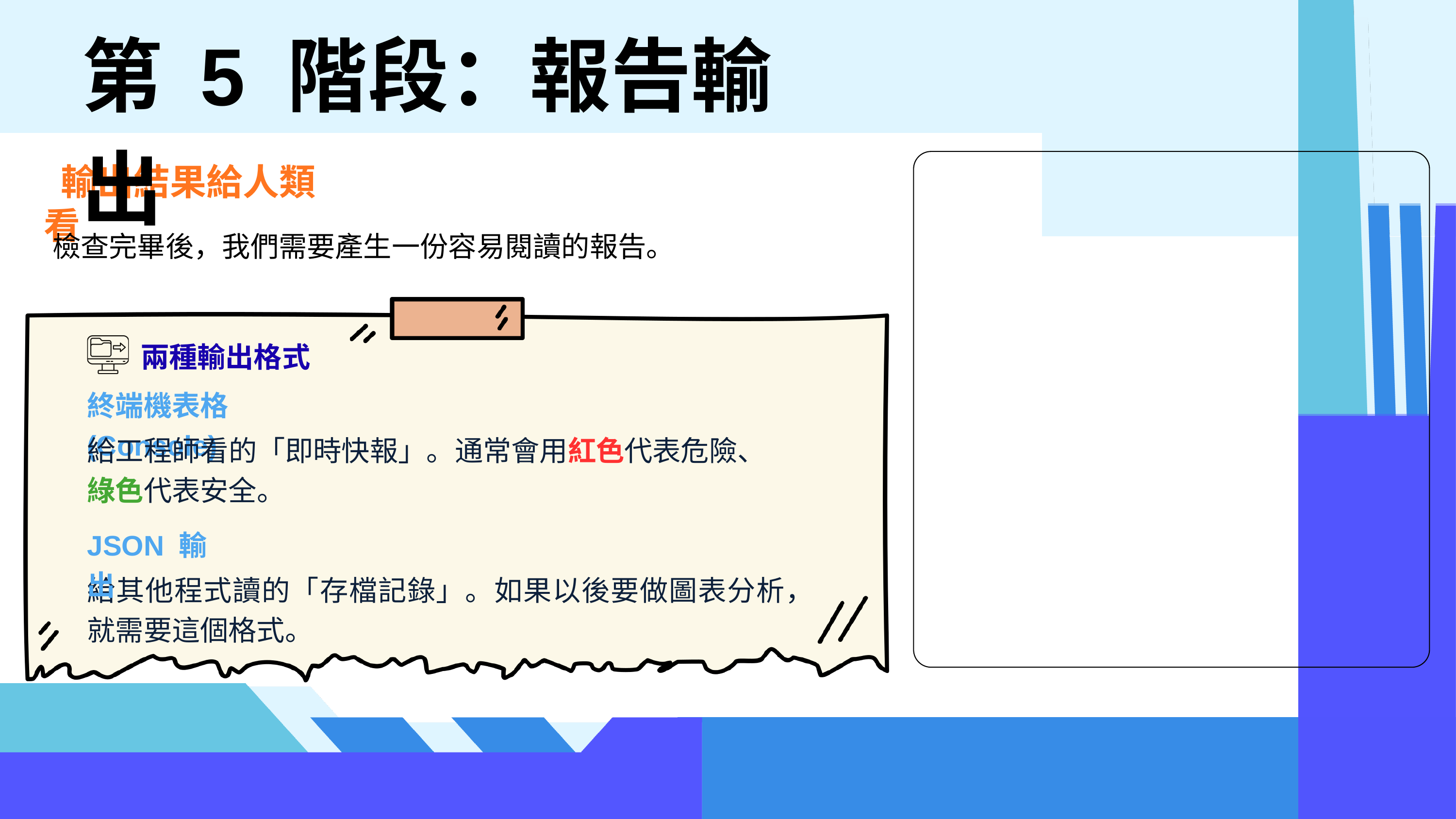

第 5 階段：報告輸出

 輸出結果給人類看
檢查完畢後，我們需要產生一份容易閱讀的報告。

兩種輸出格式

終端機表格 (Console)
給工程師看的「即時快報」。通常會用紅色代表危險、綠色代表安全。
JSON 輸出
給其他程式讀的「存檔記錄」。如果以後要做圖表分析，就需要這個格式。